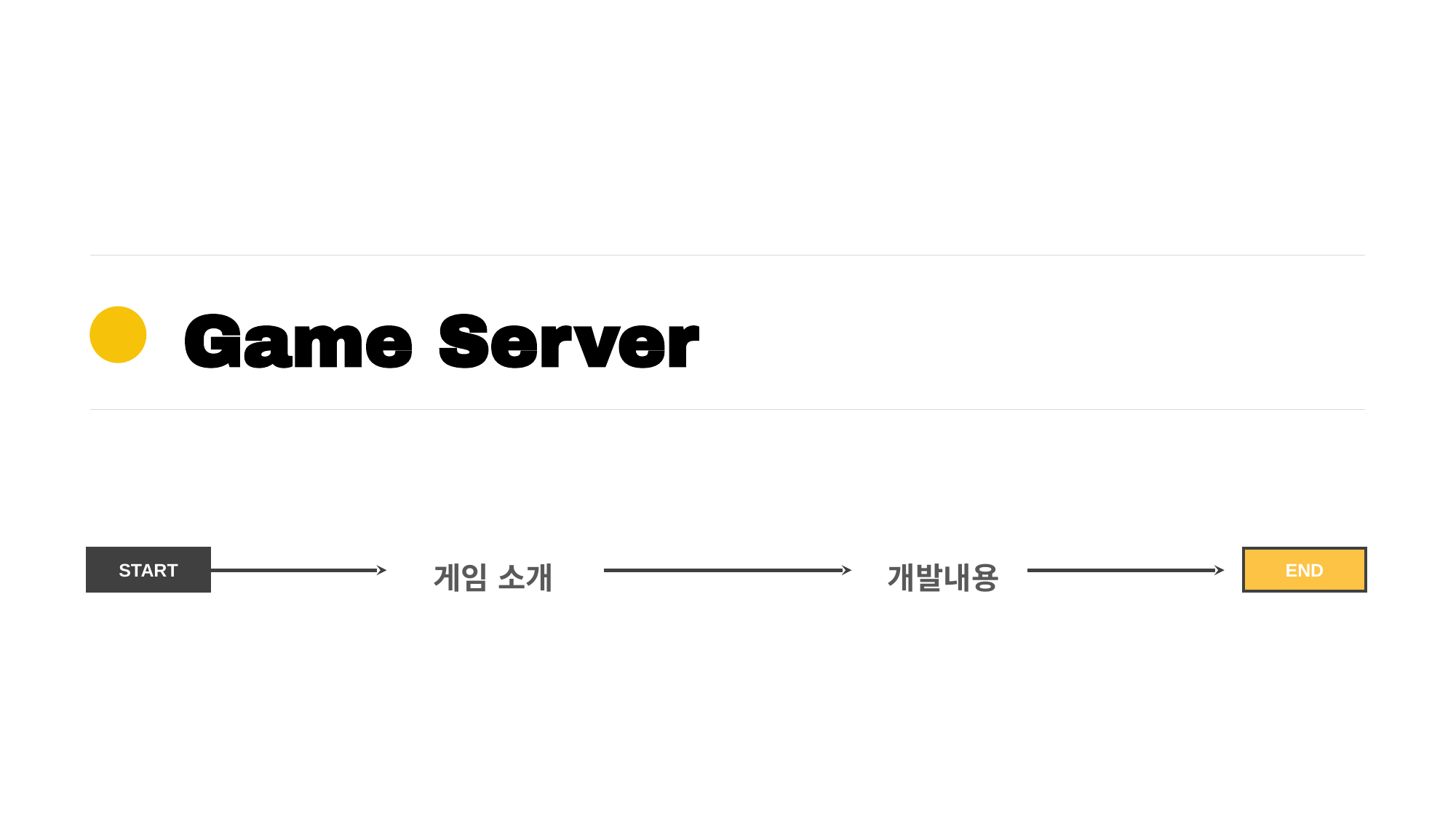

Game Server

개발내용
게임 소개
START
END